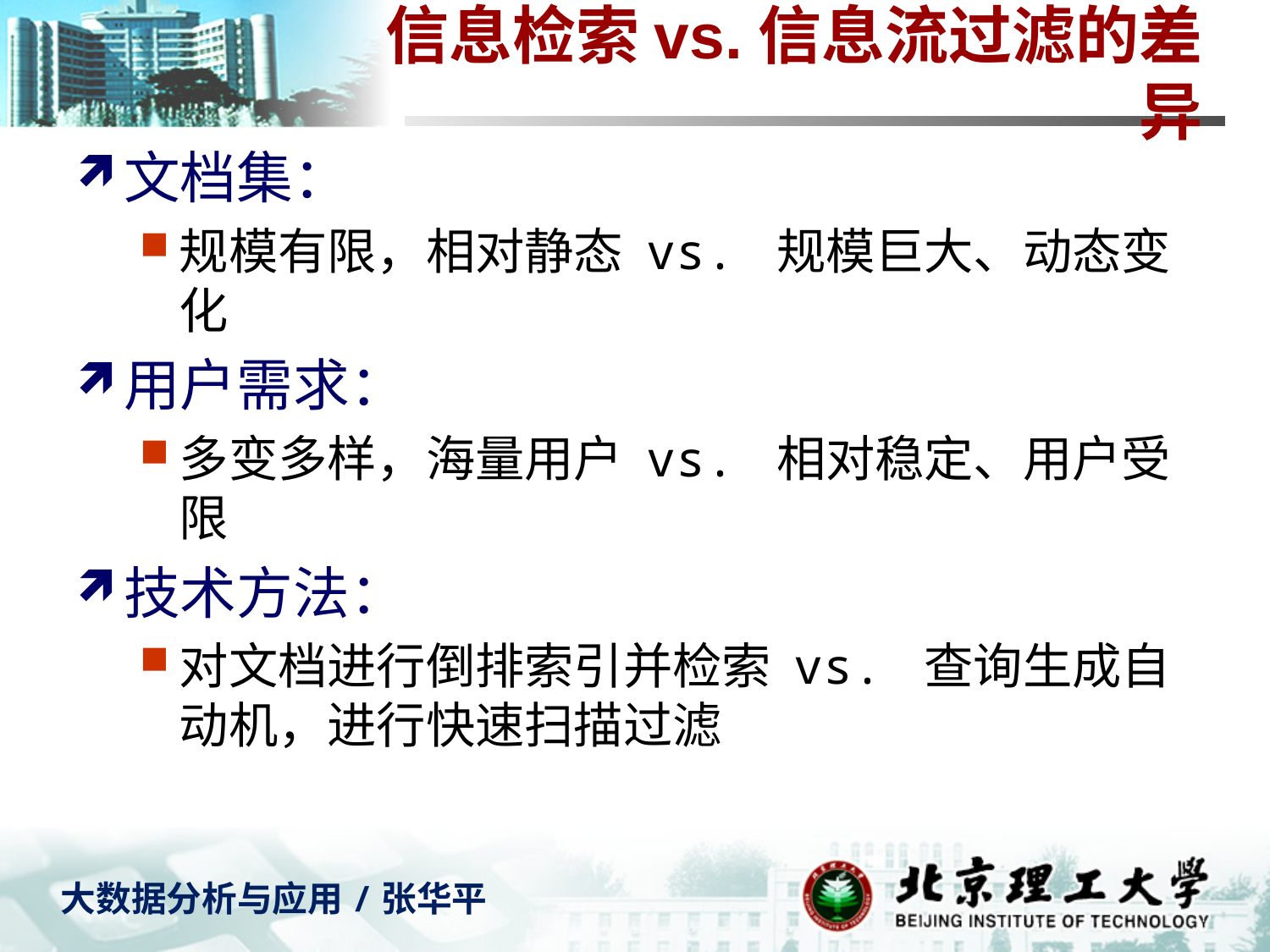

# 信息检索vs.信息流过滤的差异
文档集：
规模有限，相对静态 vs. 规模巨大、动态变化
用户需求：
多变多样，海量用户 vs. 相对稳定、用户受限
技术方法：
对文档进行倒排索引并检索 vs. 查询生成自动机，进行快速扫描过滤